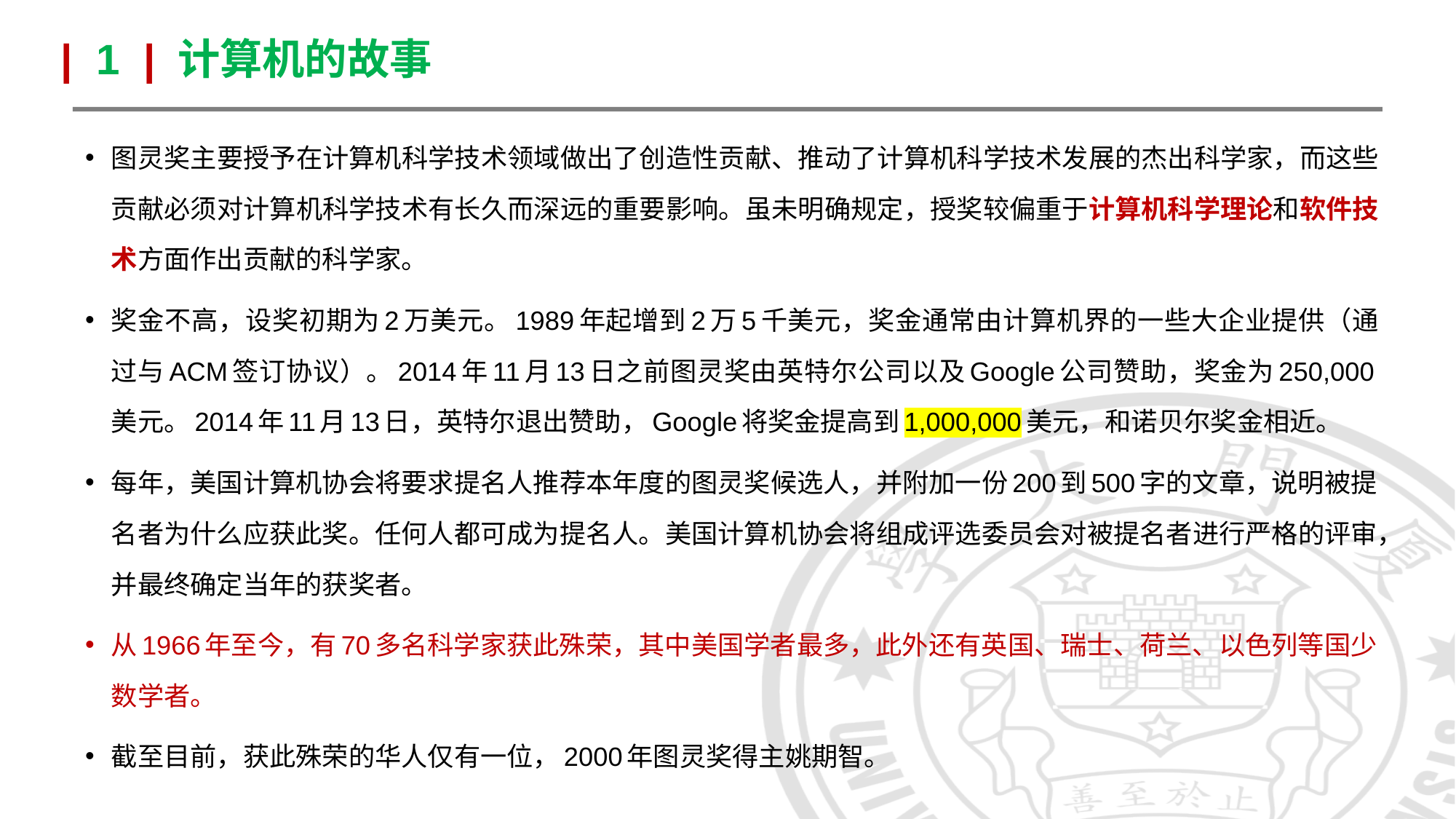

|  1  | 计算机的故事
图灵奖主要授予在计算机科学技术领域做出了创造性贡献、推动了计算机科学技术发展的杰出科学家，而这些贡献必须对计算机科学技术有长久而深远的重要影响。虽未明确规定，授奖较偏重于计算机科学理论和软件技术方面作出贡献的科学家。
奖金不高，设奖初期为2万美元。1989年起增到2万5千美元，奖金通常由计算机界的一些大企业提供（通过与ACM签订协议）。2014年11月13日之前图灵奖由英特尔公司以及Google公司赞助，奖金为250,000美元。2014年11月13日，英特尔退出赞助，Google将奖金提高到1,000,000美元，和诺贝尔奖金相近。
每年，美国计算机协会将要求提名人推荐本年度的图灵奖候选人，并附加一份200到500字的文章，说明被提名者为什么应获此奖。任何人都可成为提名人。美国计算机协会将组成评选委员会对被提名者进行严格的评审，并最终确定当年的获奖者。
从1966年至今，有70多名科学家获此殊荣，其中美国学者最多，此外还有英国、瑞士、荷兰、以色列等国少数学者。
截至目前，获此殊荣的华人仅有一位，2000年图灵奖得主姚期智。